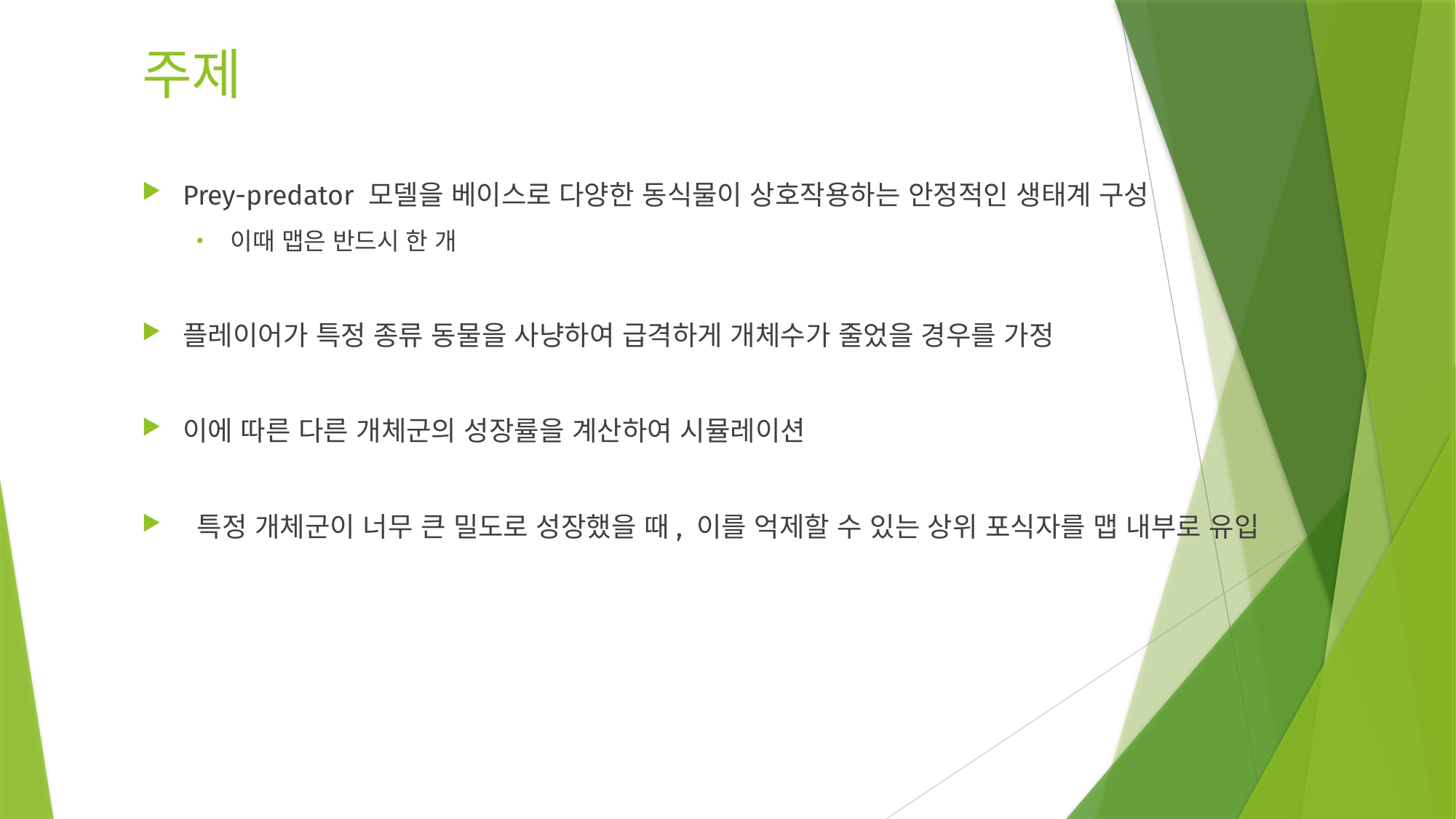

# 주제
Prey-predator 모델을 베이스로 다양한 동식물이 상호작용하는 안정적인 생태계 구성
이때 맵은 반드시 한 개

플레이어가 특정 종류 동물을 사냥하여 급격하게 개체수가 줄었을 경우를 가정

이에 따른 다른 개체군의 성장률을 계산하여 시뮬레이션

 특정 개체군이 너무 큰 밀도로 성장했을 때, 이를 억제할 수 있는 상위 포식자를 맵 내부로 유입